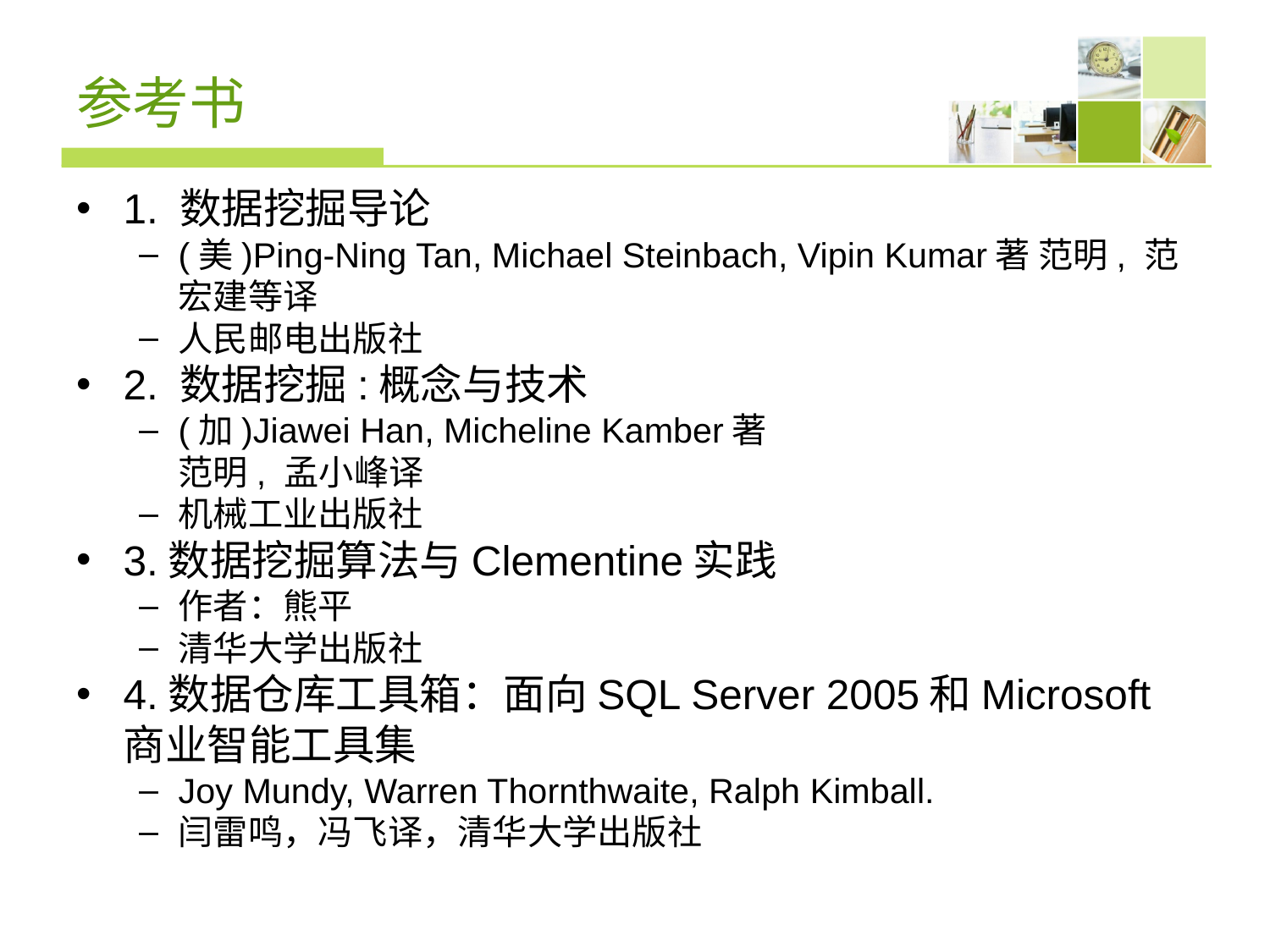

# 参考书
1. 数据挖掘导论
(美)Ping-Ning Tan, Michael Steinbach, Vipin Kumar著 范明, 范宏建等译
人民邮电出版社
2. 数据挖掘:概念与技术
(加)Jiawei Han, Micheline Kamber著
范明, 孟小峰译
机械工业出版社
3.数据挖掘算法与Clementine实践
作者：熊平
清华大学出版社
4.数据仓库工具箱：面向SQL Server 2005和Microsoft商业智能工具集
Joy Mundy, Warren Thornthwaite, Ralph Kimball.
闫雷鸣，冯飞译，清华大学出版社